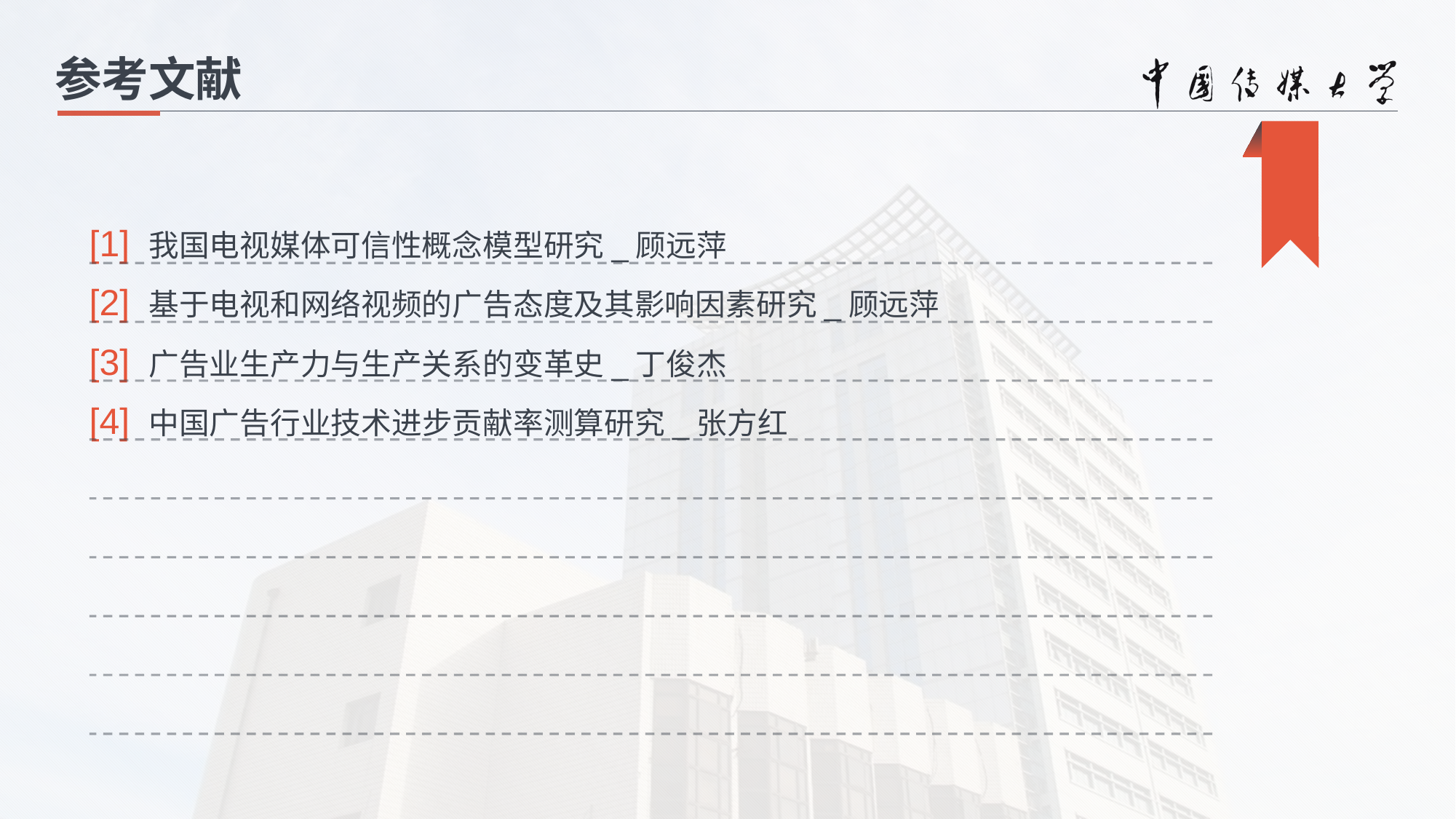

参考文献

[1] 我国电视媒体可信性概念模型研究_顾远萍
[2] 基于电视和网络视频的广告态度及其影响因素研究_顾远萍
[3] 广告业生产力与生产关系的变革史_丁俊杰
[4] 中国广告行业技术进步贡献率测算研究_张方红